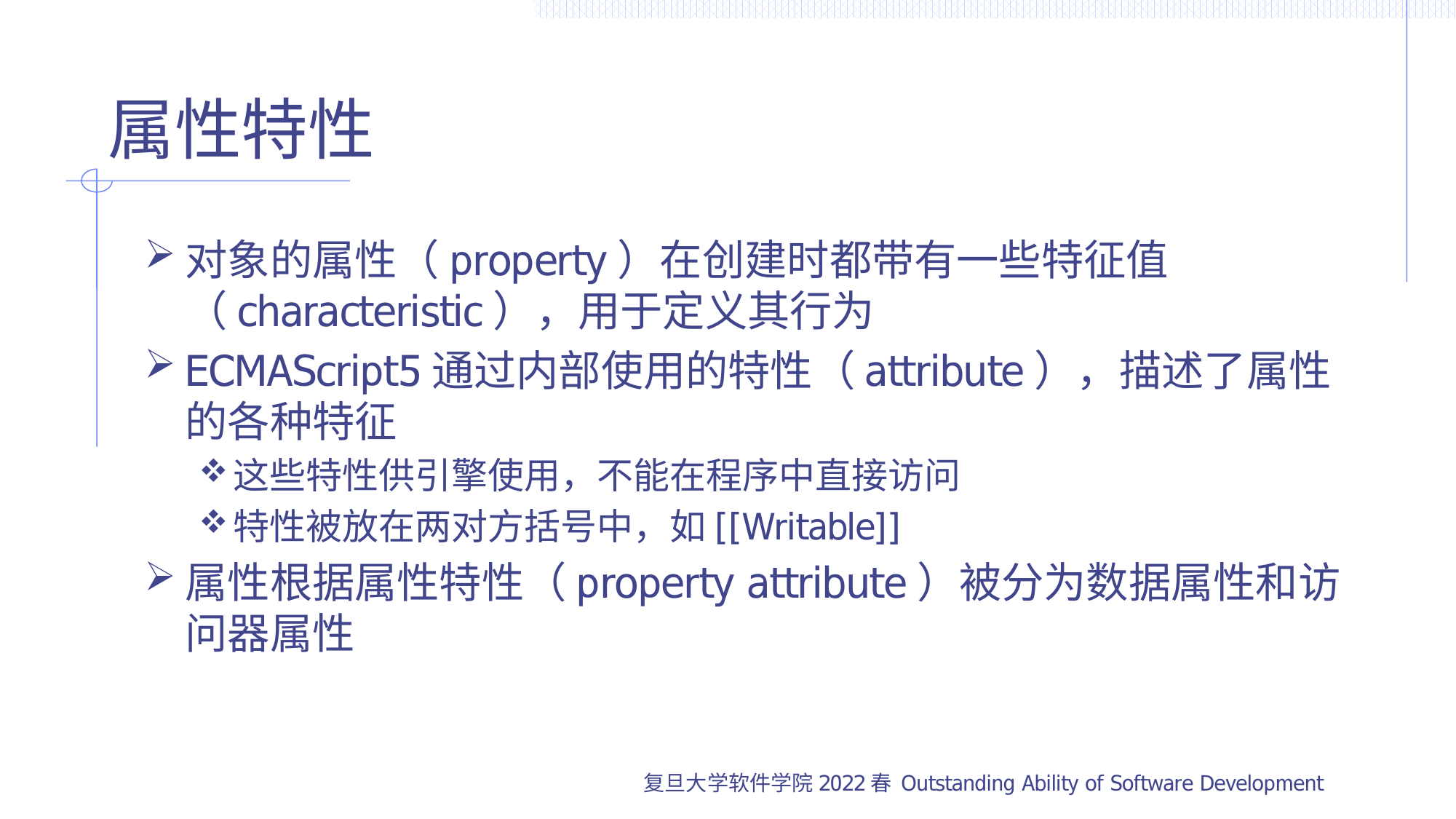

# 属性特性
对象的属性（property）在创建时都带有一些特征值（characteristic），用于定义其行为
ECMAScript5通过内部使用的特性（attribute），描述了属性的各种特征
这些特性供引擎使用，不能在程序中直接访问
特性被放在两对方括号中，如[[Writable]]
属性根据属性特性（property attribute）被分为数据属性和访问器属性